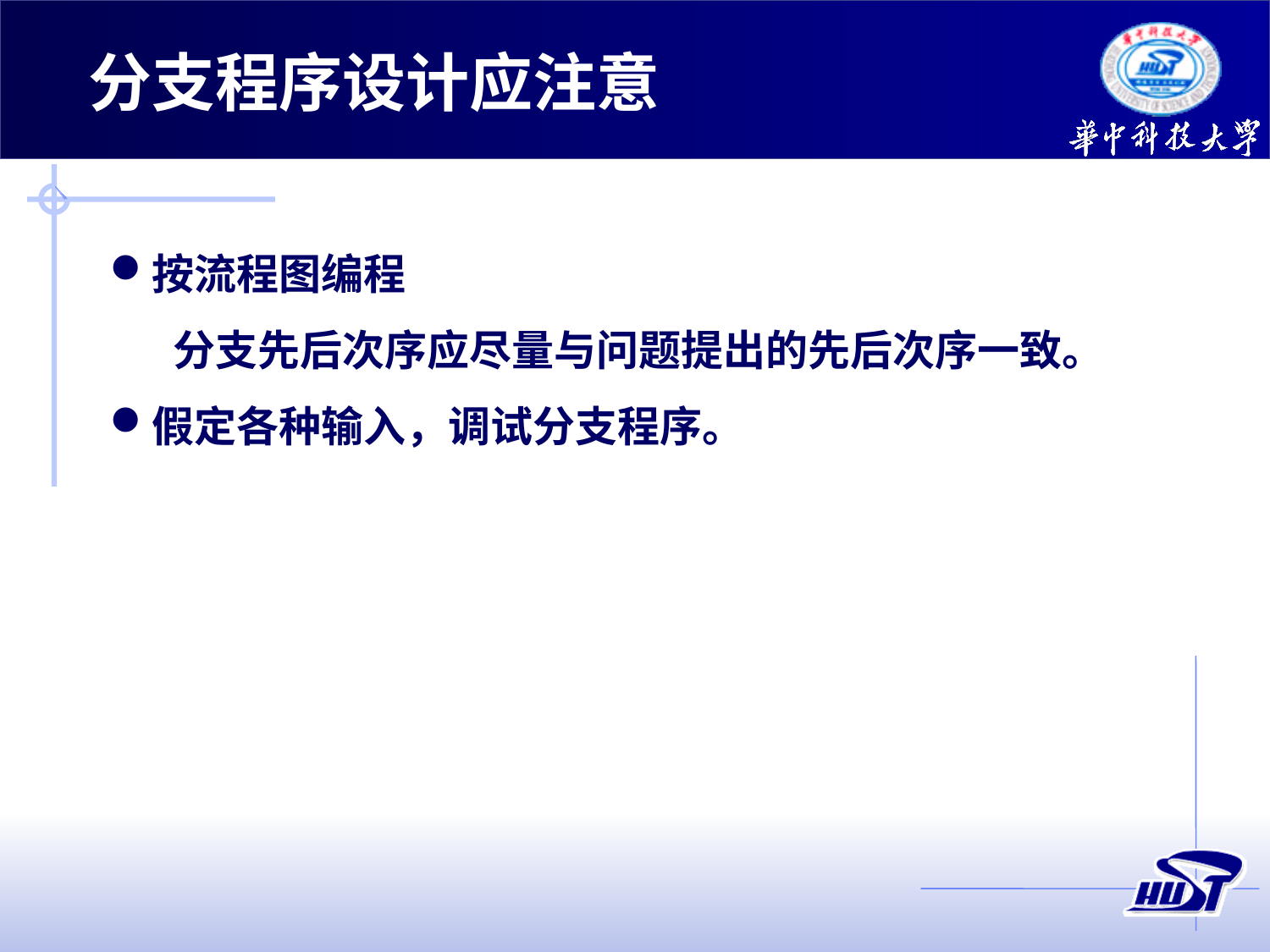

分支程序设计应注意
按流程图编程
分支先后次序应尽量与问题提出的先后次序一致。
假定各种输入，调试分支程序。